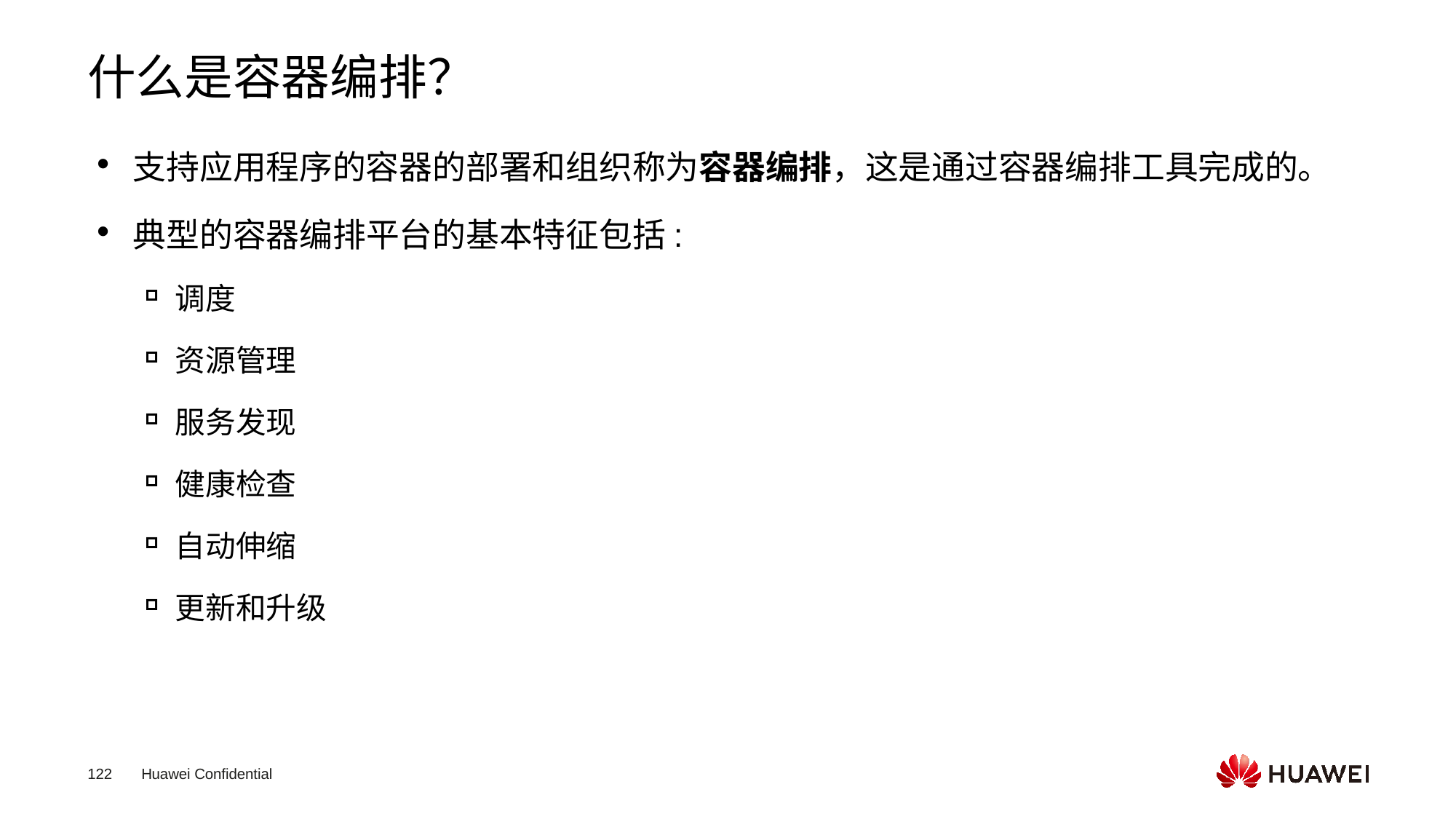

# 什么是容器编排？
支持应用程序的容器的部署和组织称为容器编排，这是通过容器编排工具完成的。
典型的容器编排平台的基本特征包括:
调度
资源管理
服务发现
健康检查
自动伸缩
更新和升级